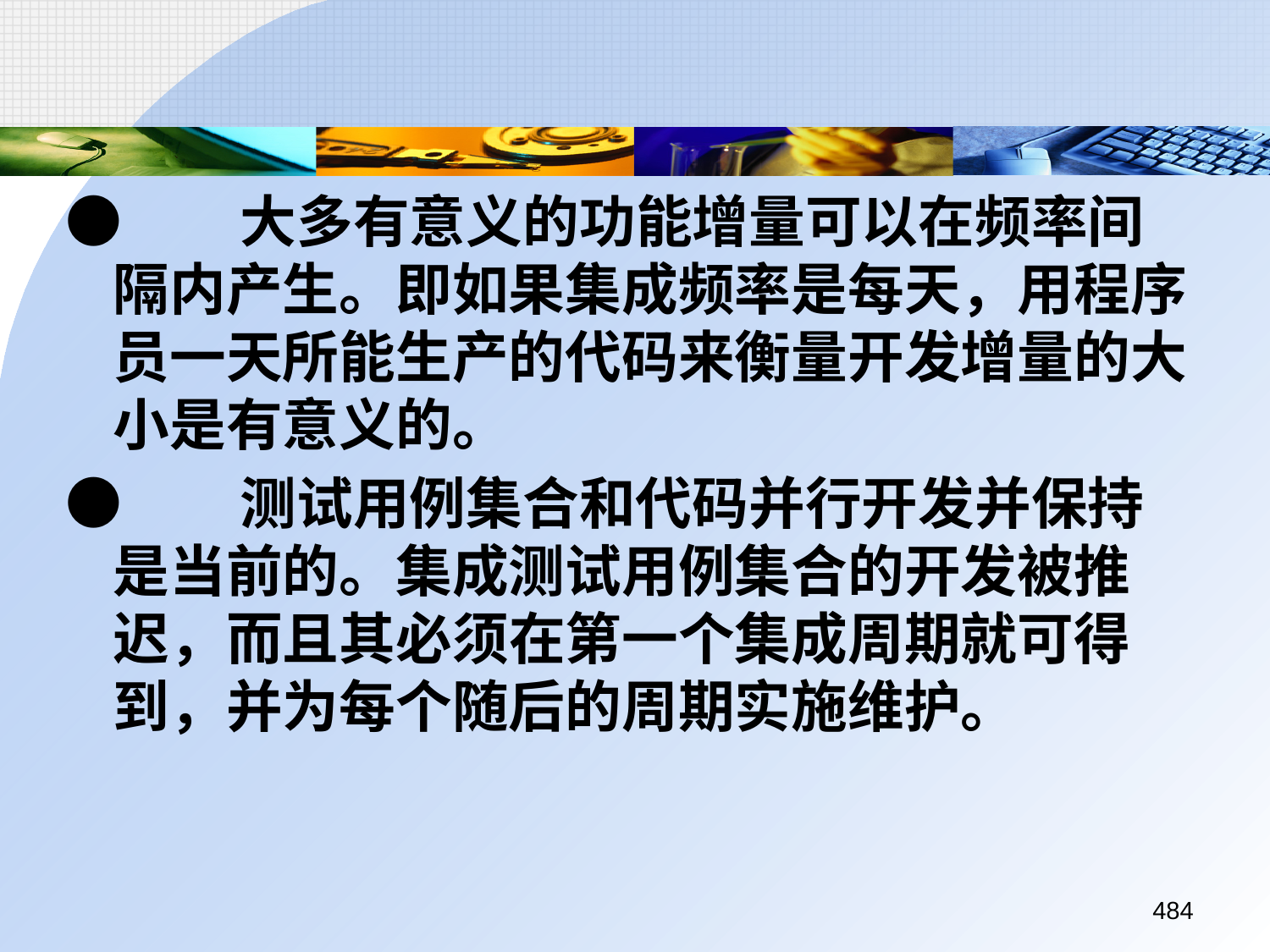

●	大多有意义的功能增量可以在频率间隔内产生。即如果集成频率是每天，用程序员一天所能生产的代码来衡量开发增量的大小是有意义的。
●	测试用例集合和代码并行开发并保持是当前的。集成测试用例集合的开发被推迟，而且其必须在第一个集成周期就可得到，并为每个随后的周期实施维护。
484